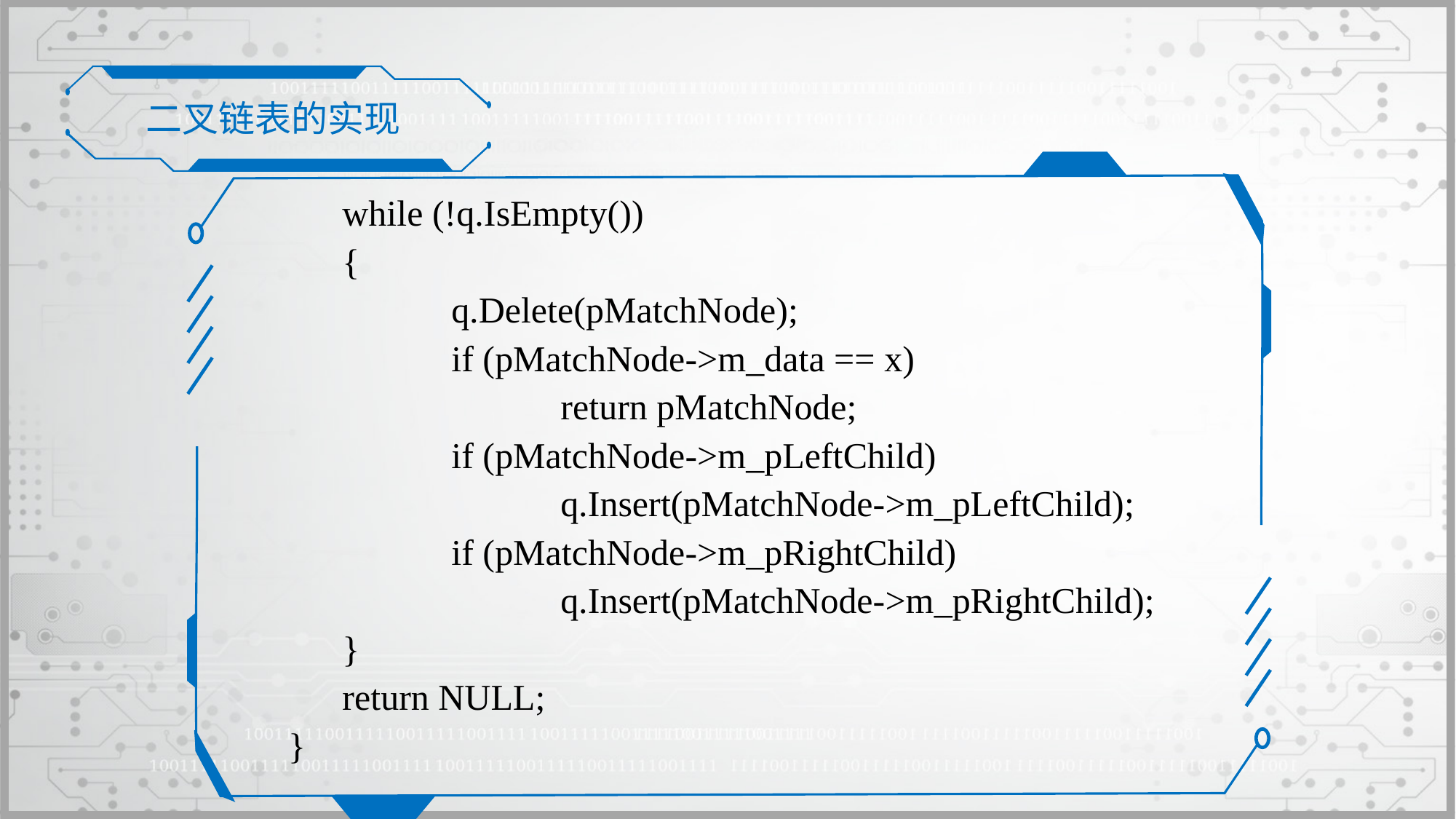

二叉链表的实现

	while (!q.IsEmpty())
	{
		q.Delete(pMatchNode);
		if (pMatchNode->m_data == x)
			return pMatchNode;
		if (pMatchNode->m_pLeftChild)
			q.Insert(pMatchNode->m_pLeftChild);
		if (pMatchNode->m_pRightChild)
			q.Insert(pMatchNode->m_pRightChild);
	}
	return NULL;
}